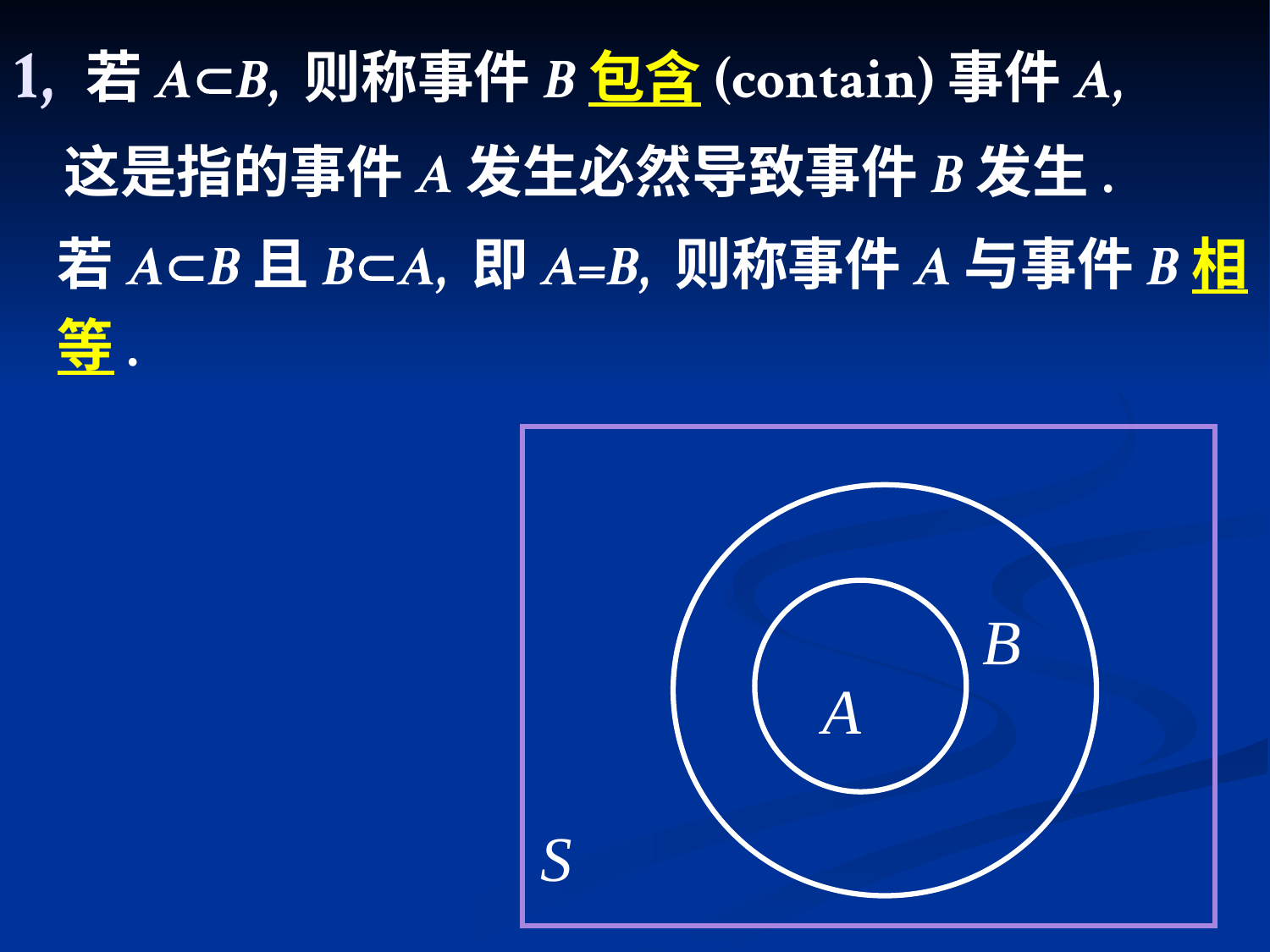

# 1, 若A⊂B, 则称事件B包含(contain)事件A,
这是指的事件A发生必然导致事件B发生.
若A⊂B且B⊂A, 即A=B, 则称事件A与事件B相等.

B
A
S